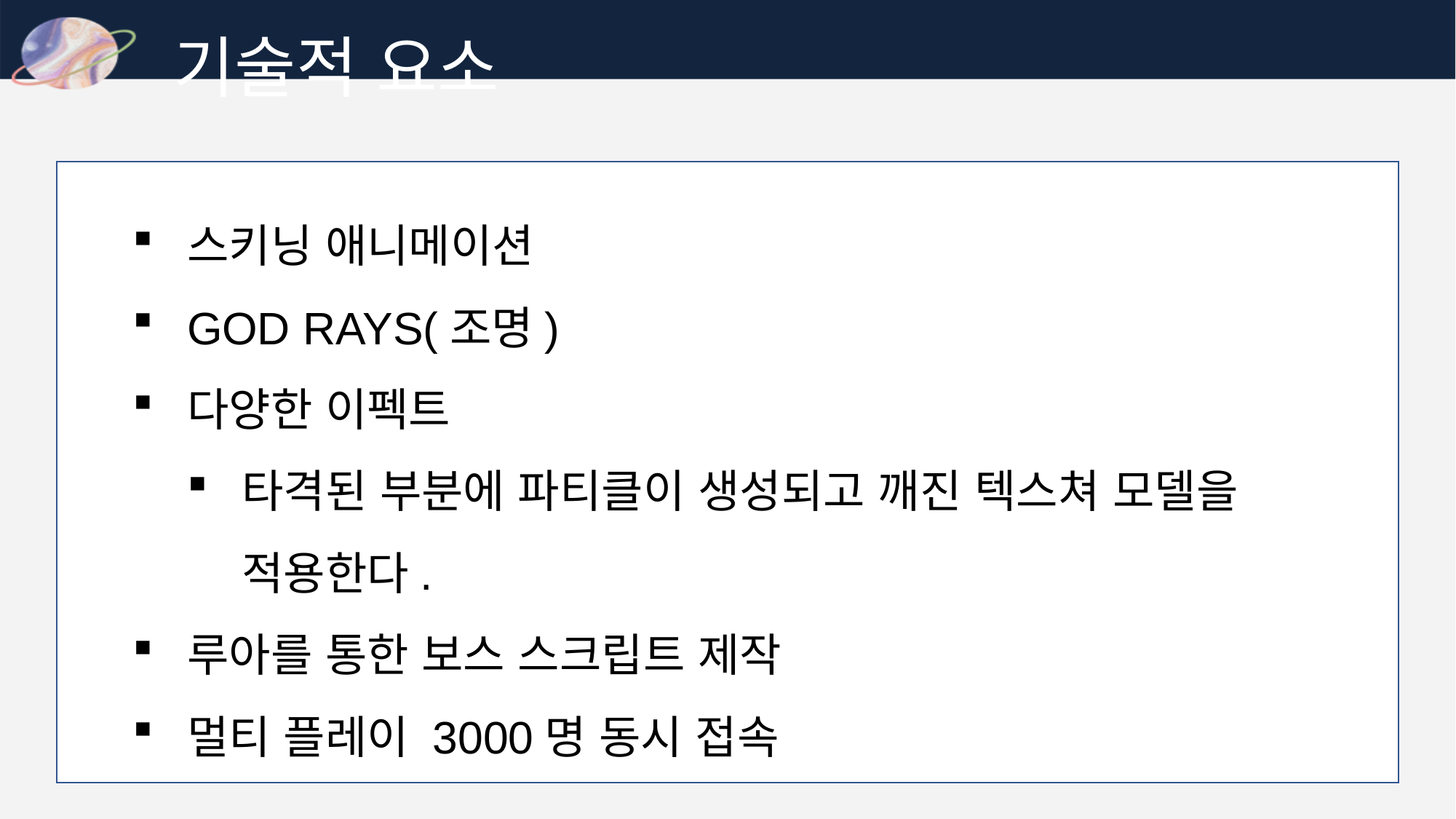

기술적 요소

스키닝 애니메이션
GOD RAYS(조명)
다양한 이펙트
타격된 부분에 파티클이 생성되고 깨진 텍스쳐 모델을 적용한다.
루아를 통한 보스 스크립트 제작
멀티 플레이 3000명 동시 접속